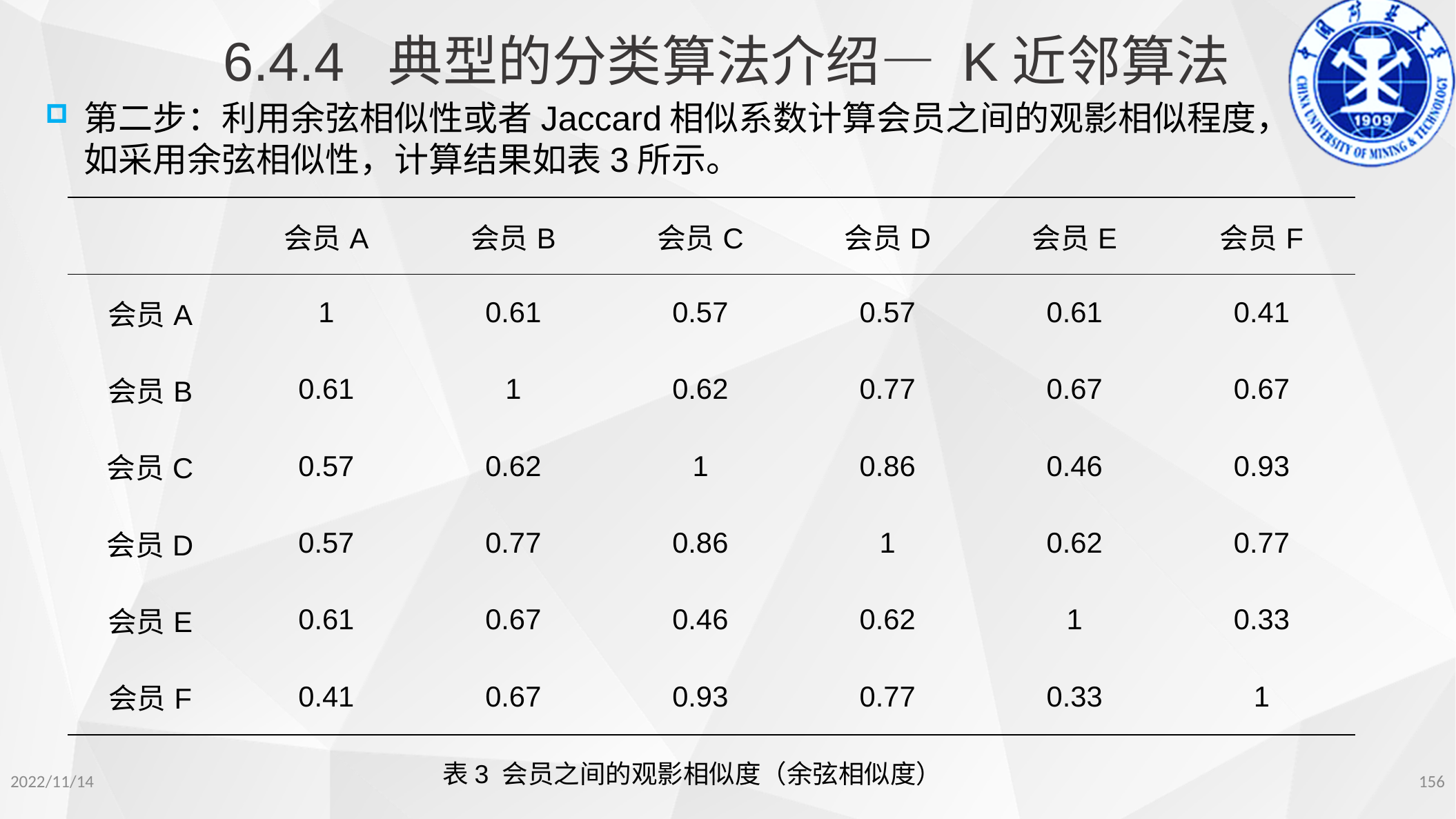

6.4.4  典型的分类算法介绍— K近邻算法
第二步：利用余弦相似性或者Jaccard相似系数计算会员之间的观影相似程度，如采用余弦相似性，计算结果如表3所示。

|  | 会员A | 会员B | 会员C | 会员D | 会员E | 会员F |
| --- | --- | --- | --- | --- | --- | --- |
| 会员A | 1 | 0.61 | 0.57 | 0.57 | 0.61 | 0.41 |
| 会员B | 0.61 | 1 | 0.62 | 0.77 | 0.67 | 0.67 |
| 会员C | 0.57 | 0.62 | 1 | 0.86 | 0.46 | 0.93 |
| 会员D | 0.57 | 0.77 | 0.86 | 1 | 0.62 | 0.77 |
| 会员E | 0.61 | 0.67 | 0.46 | 0.62 | 1 | 0.33 |
| 会员F | 0.41 | 0.67 | 0.93 | 0.77 | 0.33 | 1 |
表3 会员之间的观影相似度（余弦相似度）
156
2022/11/14